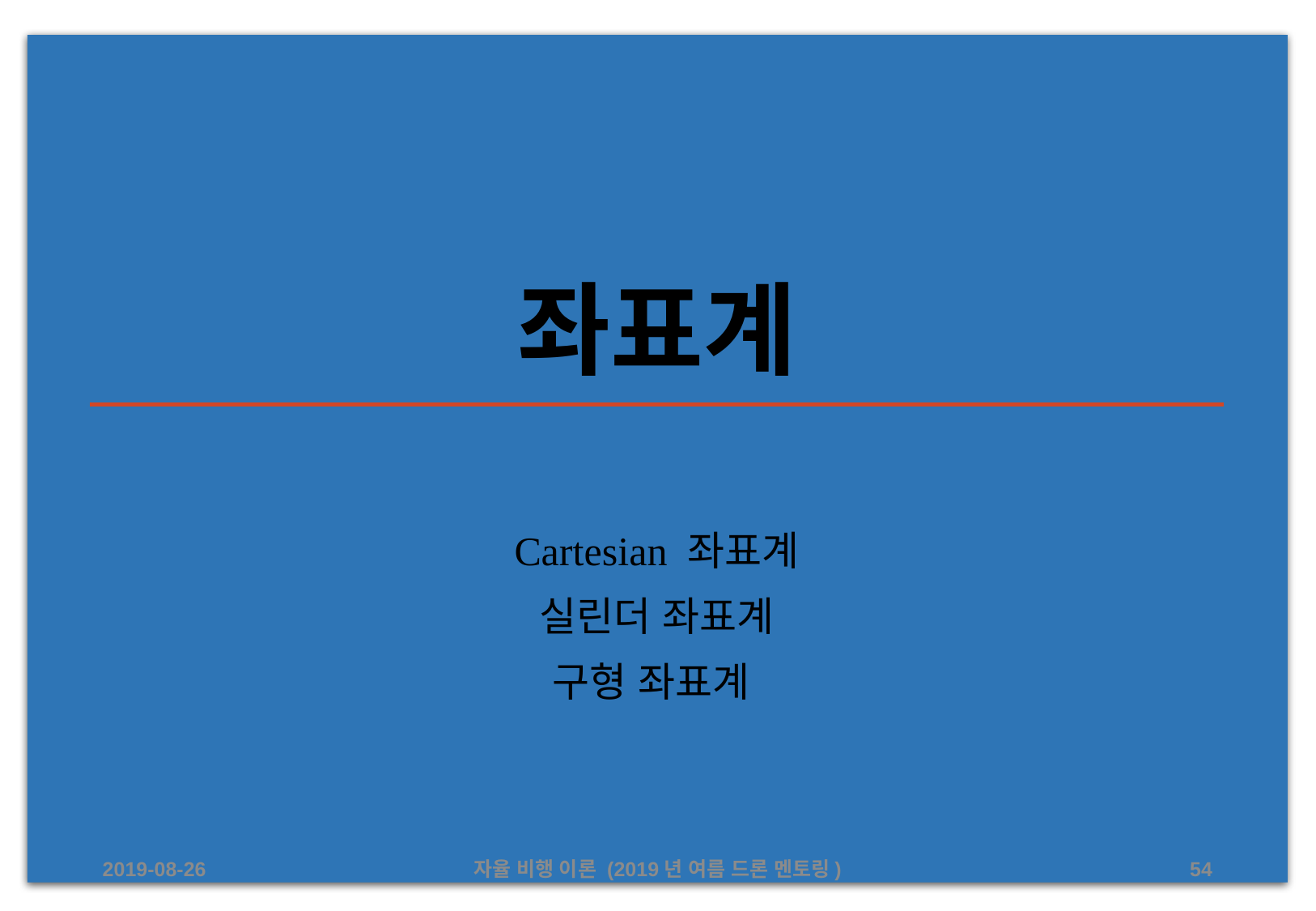

# 좌표계
Cartesian 좌표계
실린더 좌표계
구형 좌표계
2019-08-26
자율 비행 이론 (2019년 여름 드론 멘토링)
54